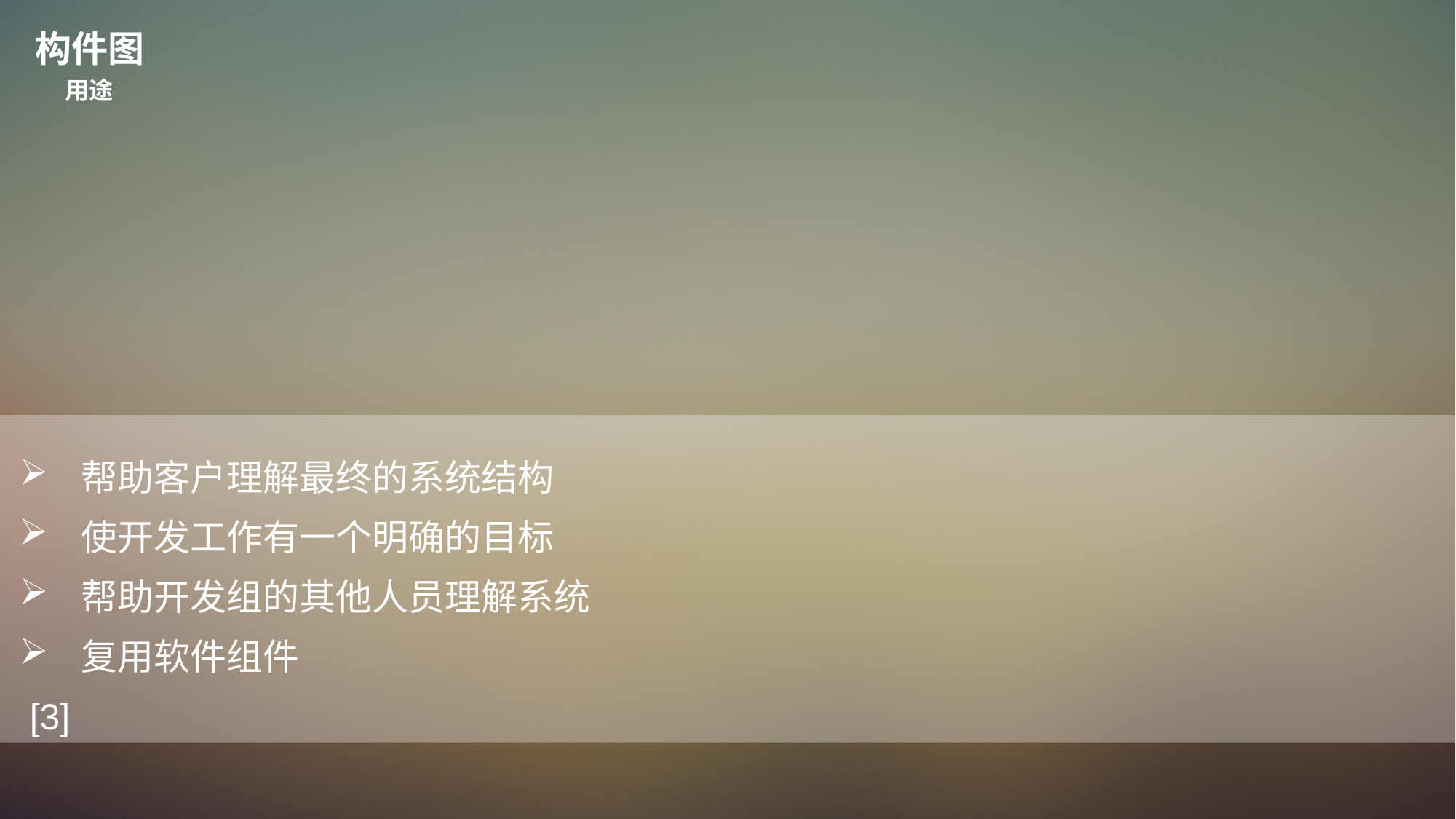

构件图
用途

帮助客户理解最终的系统结构
使开发工作有一个明确的目标
帮助开发组的其他人员理解系统
复用软件组件
 [3]